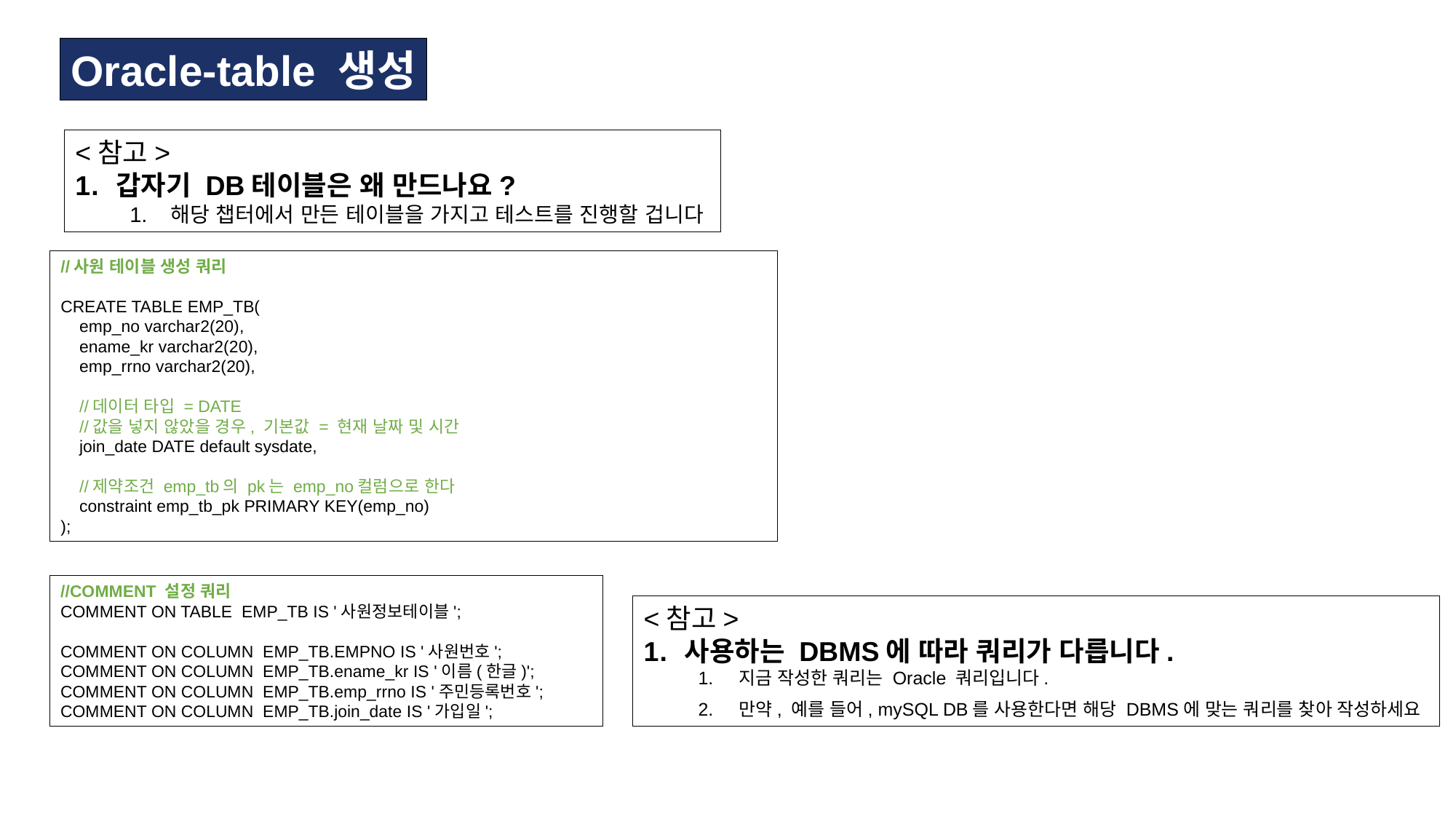

Oracle-table 생성
<참고>
갑자기 DB테이블은 왜 만드나요?
해당 챕터에서 만든 테이블을 가지고 테스트를 진행할 겁니다
//사원 테이블 생성 쿼리
CREATE TABLE EMP_TB(
    emp_no varchar2(20),
    ename_kr varchar2(20),
    emp_rrno varchar2(20),

    //데이터 타입 = DATE
    //값을 넣지 않았을 경우, 기본값 = 현재 날짜 및 시간
    join_date DATE default sysdate,

    //제약조건 emp_tb의 pk는 emp_no컬럼으로 한다
    constraint emp_tb_pk PRIMARY KEY(emp_no)
);
//COMMENT 설정 쿼리
COMMENT ON TABLE  EMP_TB IS '사원정보테이블';

COMMENT ON COLUMN  EMP_TB.EMPNO IS '사원번호';
COMMENT ON COLUMN  EMP_TB.ename_kr IS '이름(한글)';
COMMENT ON COLUMN  EMP_TB.emp_rrno IS '주민등록번호';
COMMENT ON COLUMN  EMP_TB.join_date IS '가입일';
<참고>
사용하는 DBMS에 따라 쿼리가 다릅니다.
지금 작성한 쿼리는 Oracle 쿼리입니다.
만약, 예를 들어, mySQL DB를 사용한다면 해당 DBMS에 맞는 쿼리를 찾아 작성하세요